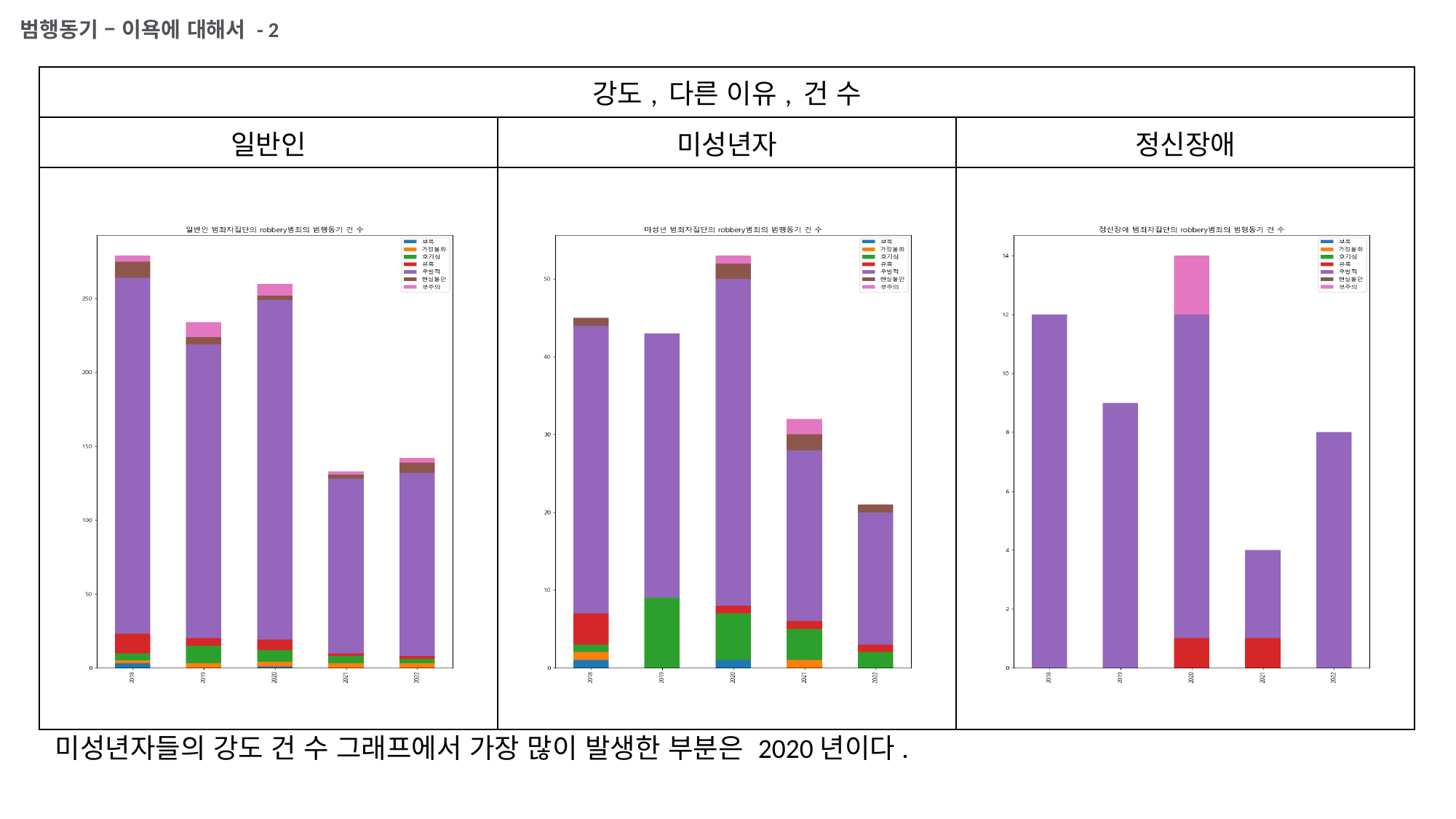

범행동기 – 이욕에 대해서 - 2
| 강도, 다른 이유, 건 수 |  |  |
| --- | --- | --- |
| 일반인 | 미성년자 | 정신장애 |
|  |  |  |
미성년자들의 강도 건 수 그래프에서 가장 많이 발생한 부분은 2020년이다.